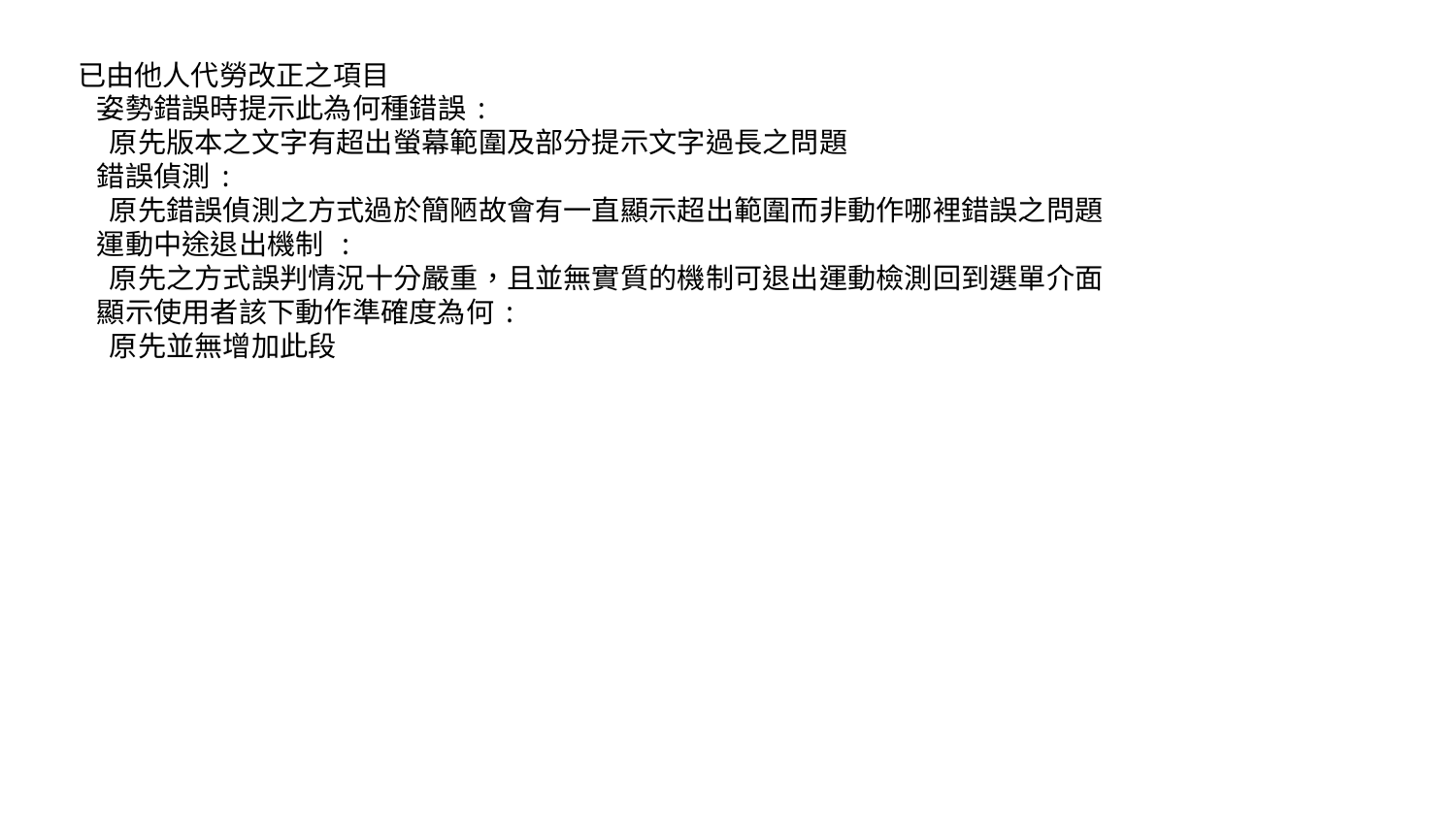

已由他人代勞改正之項目
  姿勢錯誤時提示此為何種錯誤:
    原先版本之文字有超出螢幕範圍及部分提示文字過長之問題
  錯誤偵測:
    原先錯誤偵測之方式過於簡陋故會有一直顯示超出範圍而非動作哪裡錯誤之問題
  運動中途退出機制 :
    原先之方式誤判情況十分嚴重，且並無實質的機制可退出運動檢測回到選單介面
  顯示使用者該下動作準確度為何:
    原先並無增加此段